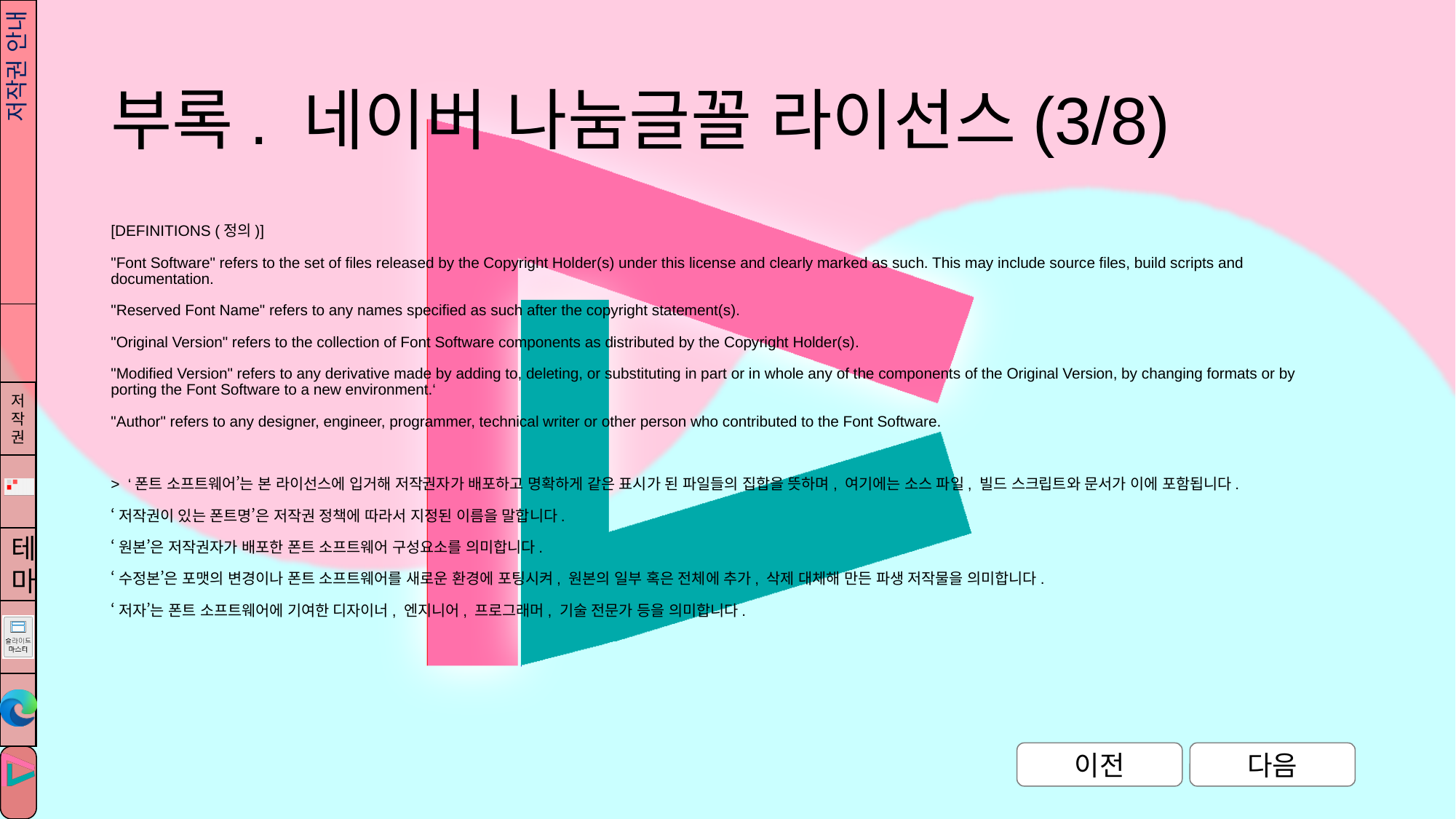

# 부록. 네이버 나눔글꼴 라이선스(3/8)
저작권 안내

[DEFINITIONS (정의)]
"Font Software" refers to the set of files released by the Copyright Holder(s) under this license and clearly marked as such. This may include source files, build scripts and documentation.
"Reserved Font Name" refers to any names specified as such after the copyright statement(s).
"Original Version" refers to the collection of Font Software components as distributed by the Copyright Holder(s).
"Modified Version" refers to any derivative made by adding to, deleting, or substituting in part or in whole any of the components of the Original Version, by changing formats or by porting the Font Software to a new environment.‘
"Author" refers to any designer, engineer, programmer, technical writer or other person who contributed to the Font Software.

>  ‘폰트 소프트웨어’는 본 라이선스에 입거해 저작권자가 배포하고 명확하게 같은 표시가 된 파일들의 집합을 뜻하며, 여기에는 소스 파일, 빌드 스크립트와 문서가 이에 포함됩니다.
‘저작권이 있는 폰트명’은 저작권 정책에 따라서 지정된 이름을 말합니다.
‘원본’은 저작권자가 배포한 폰트 소프트웨어 구성요소를 의미합니다.
‘수정본’은 포맷의 변경이나 폰트 소프트웨어를 새로운 환경에 포팅시켜, 원본의 일부 혹은 전체에 추가, 삭제 대체해 만든 파생 저작물을 의미합니다.
‘저자’는 폰트 소프트웨어에 기여한 디자이너, 엔지니어, 프로그래머, 기술 전문가 등을 의미합니다.